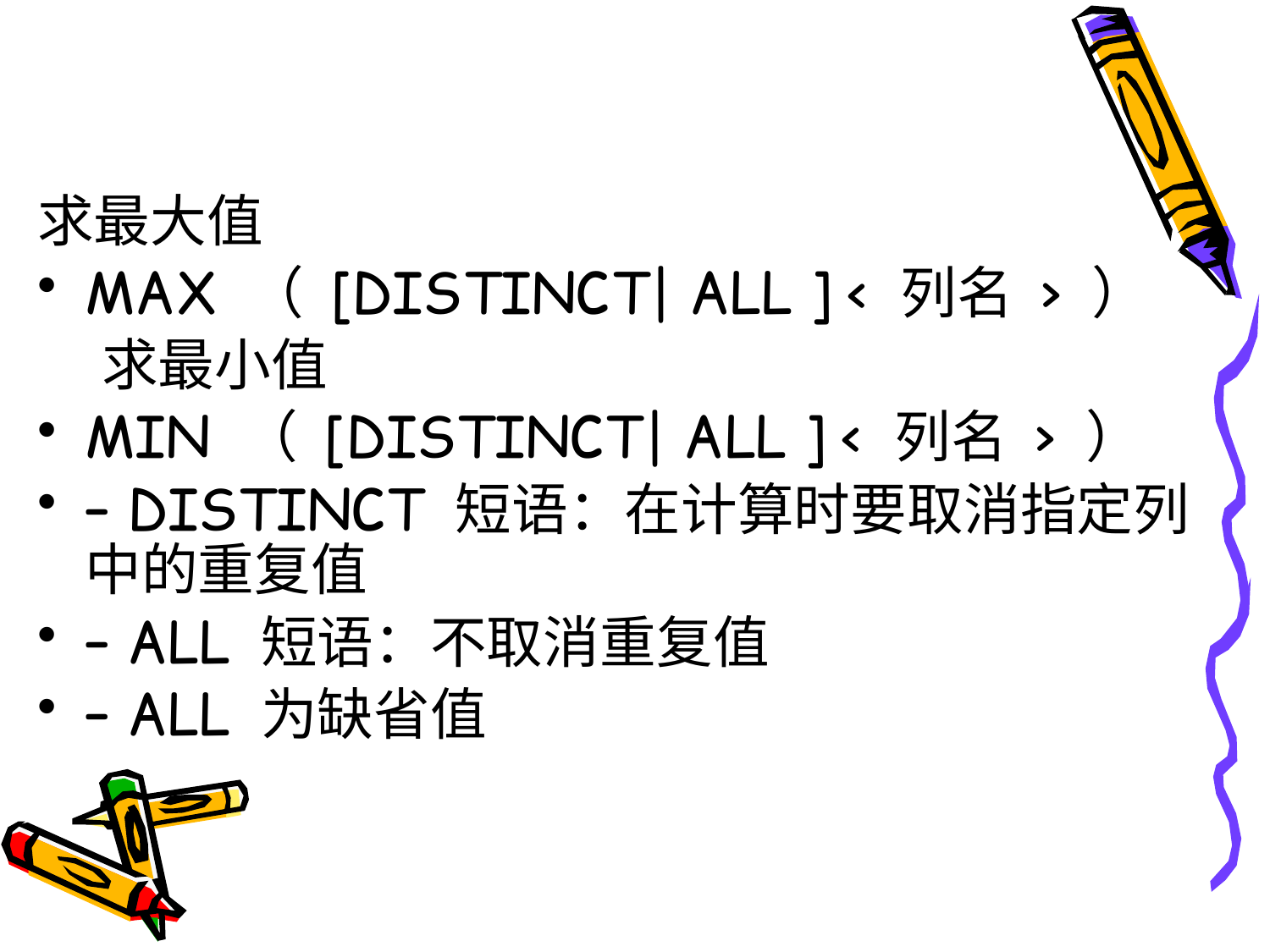

#
求最大值
MAX （ [DISTINCT| ALL ] < 列名 > ）
    求最小值
MIN （ [DISTINCT| ALL ] < 列名 > ）
– DISTINCT 短语：在计算时要取消指定列中的重复值
– ALL 短语：不取消重复值
– ALL 为缺省值